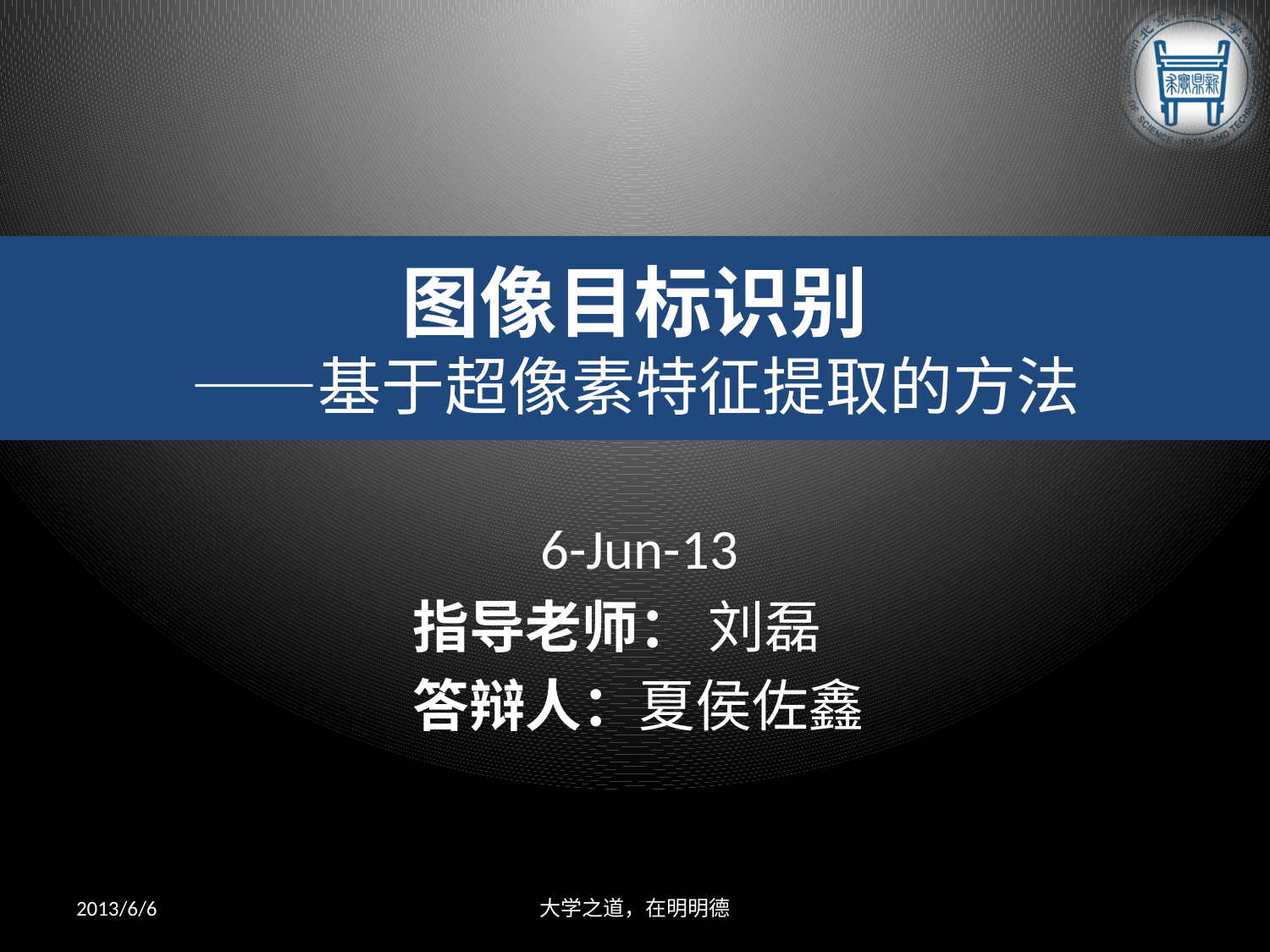

# 图像目标识别 ——基于超像素特征提取的方法
6-Jun-13
	     指导老师： 刘磊
	     答辩人：夏侯佐鑫
2013/6/6
大学之道，在明明德